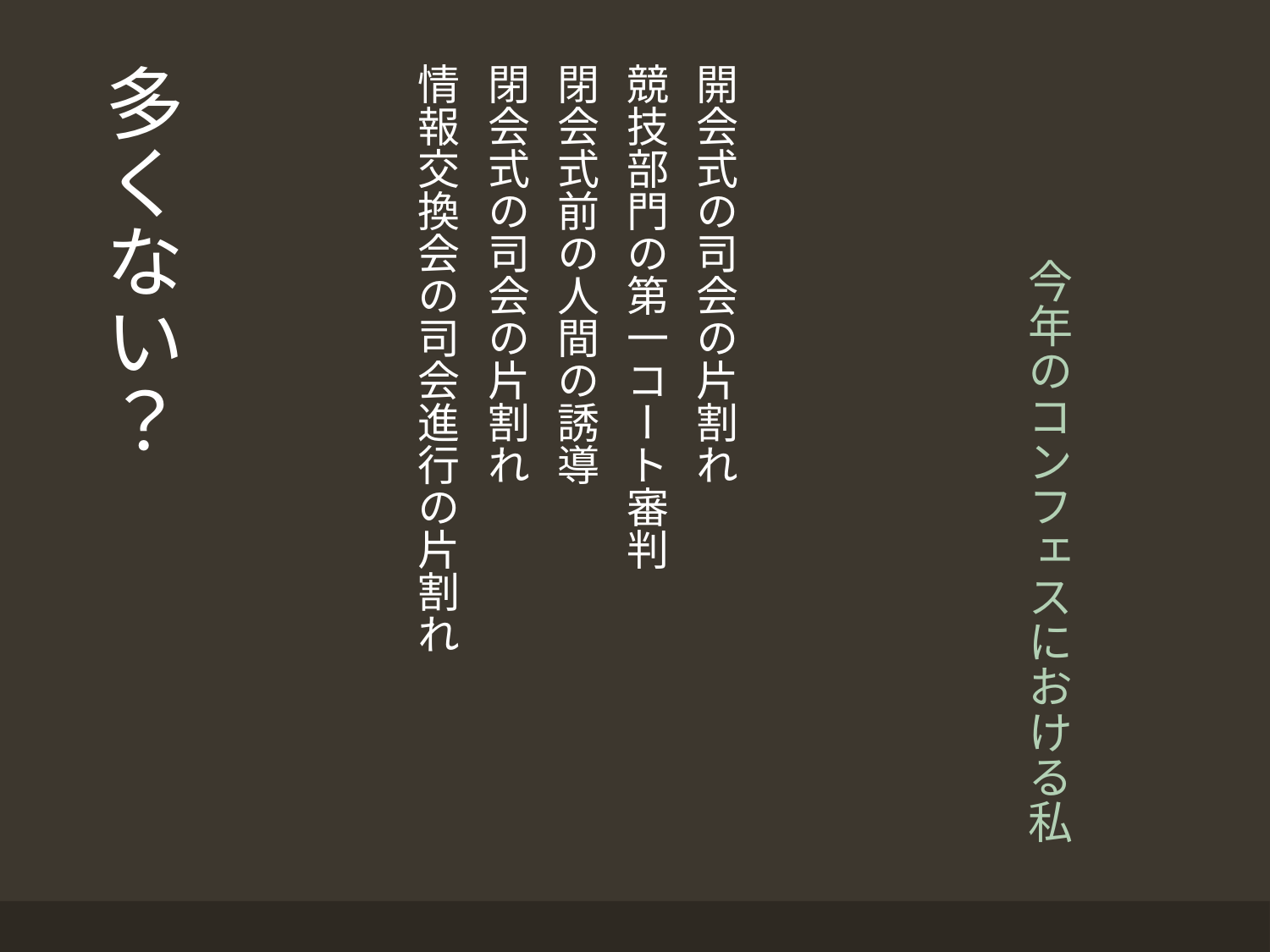

開会式の司会の片割れ
競技部門の第一コート審判
閉会式前の人間の誘導
閉会式の司会の片割れ
情報交換会の司会進行の片割れ

多くない？
# 今年のコンフェスにおける私